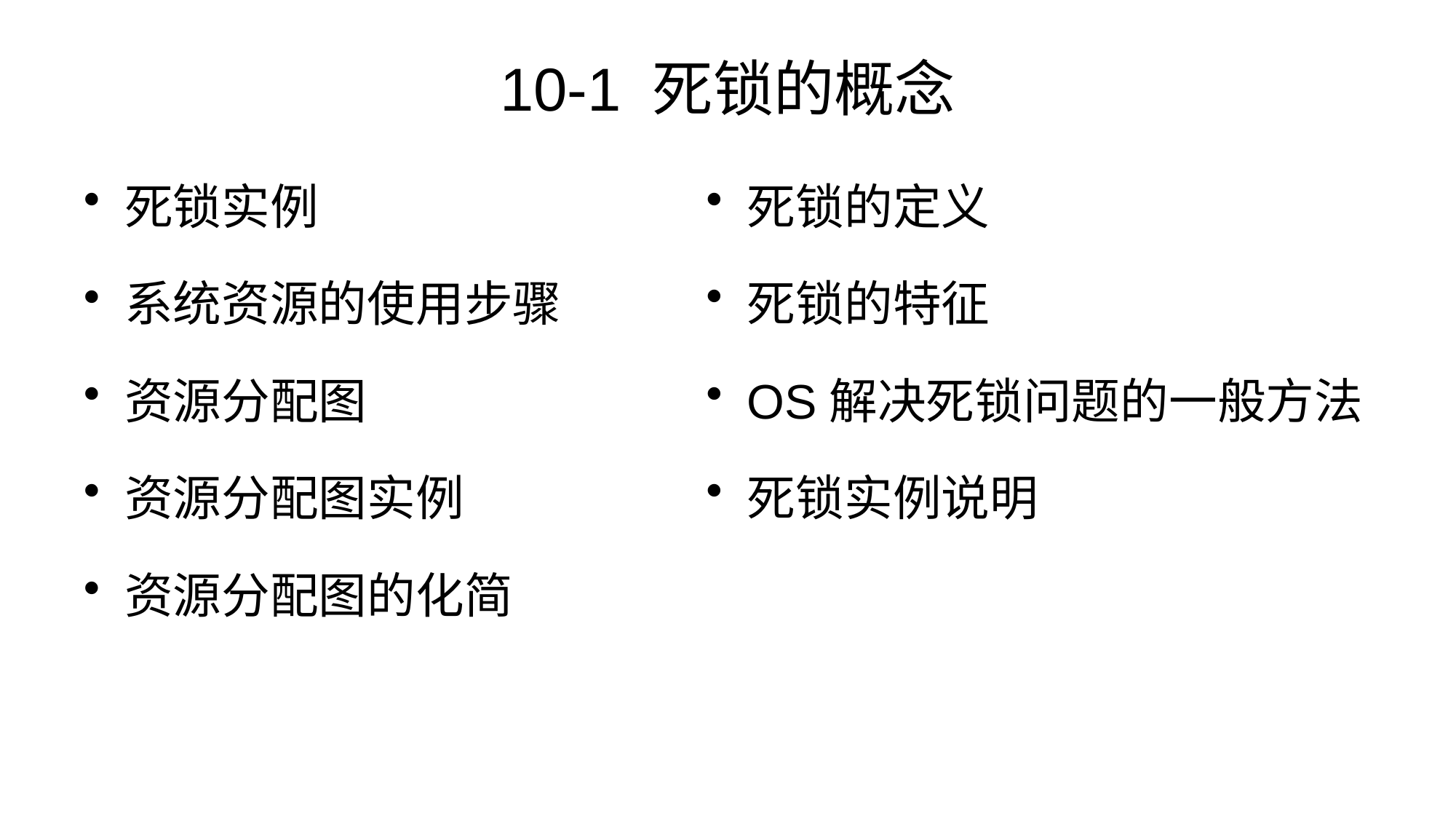

# 10-1 死锁的概念
死锁的定义
死锁的特征
OS解决死锁问题的一般方法
死锁实例说明
死锁实例
系统资源的使用步骤
资源分配图
资源分配图实例
资源分配图的化简